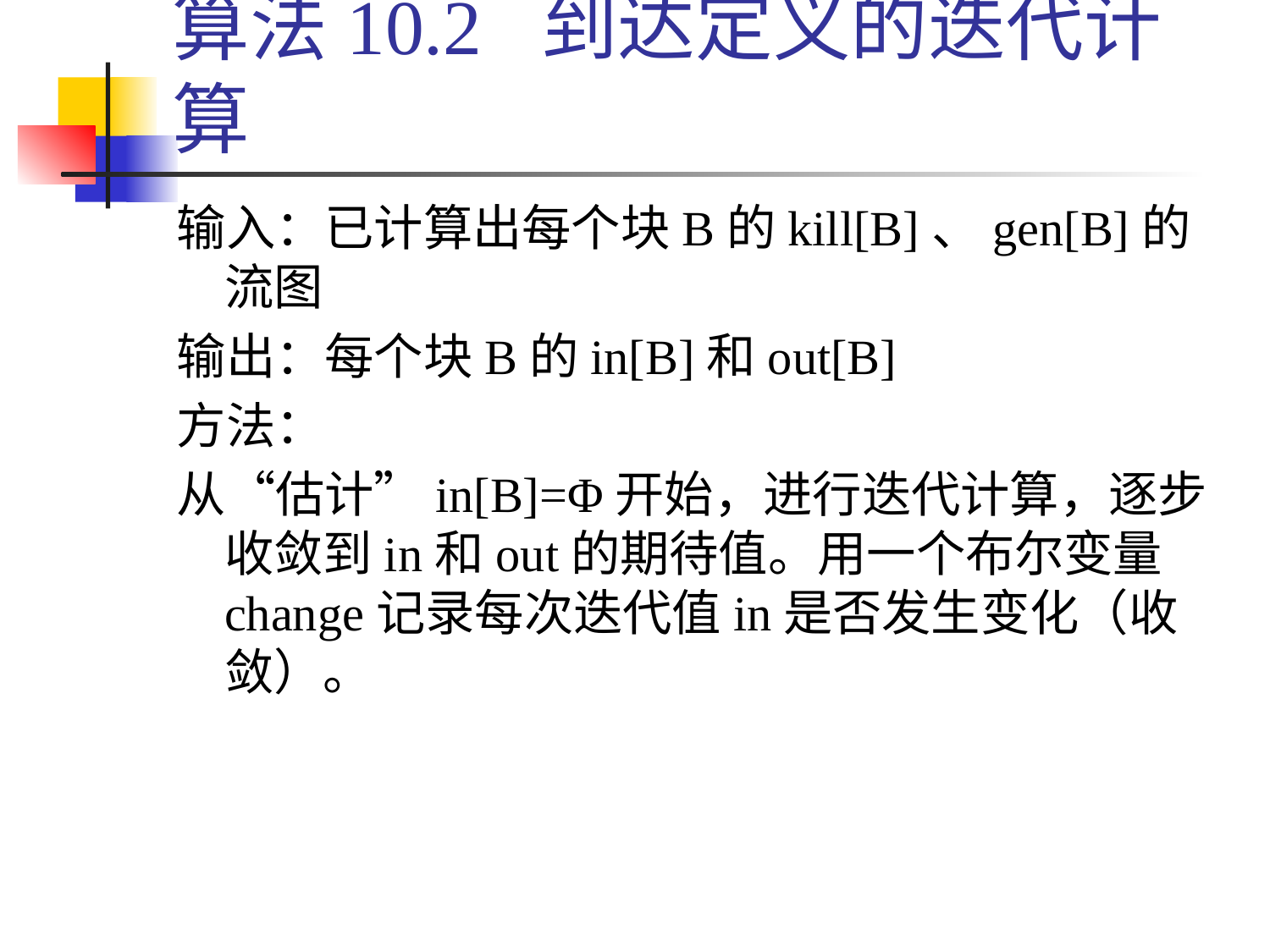

# 算法10.2  到达定义的迭代计算
输入：已计算出每个块B的kill[B]、gen[B]的流图
输出：每个块B的in[B]和out[B]
方法：
从“估计”in[B]=Φ开始，进行迭代计算，逐步收敛到in和out的期待值。用一个布尔变量change记录每次迭代值in是否发生变化（收敛）。